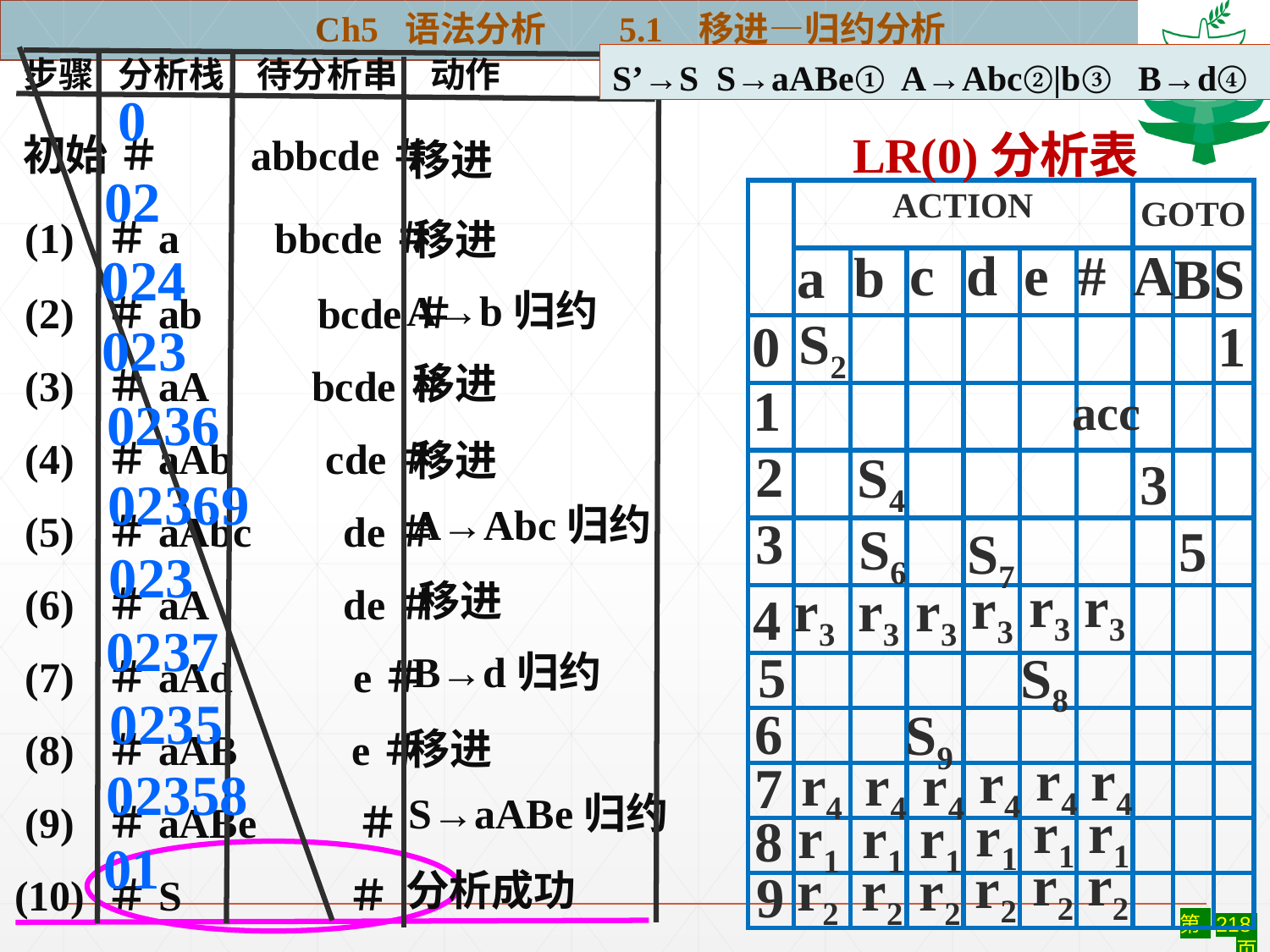

Ch5  语法分析        5.1   移进—归约分析
S’→S  S→aABe①  A→Abc②|b③   B→d④

 步骤   分析栈    待分析串    动作
 初始 ＃　    abbcde＃
  (1)  ＃a         bbcde＃
  (2)  ＃ab    　 bcde＃
  (3)  ＃aA   　 bcde＃
  (4)  ＃aAb 　  cde＃
  (5)  ＃aAbc　   de＃
  (6)  ＃aA　　   de＃
  (7)  ＃aAd　      e＃
  (8)  ＃aAB   　  e＃
  (9)  ＃aABe　     ＃
 (10) ＃S　　　   ＃
0

LR(0)分析表
移进
02
|  | ACTION |  |  |  |  |  | GOTO |  |  |
| --- | --- | --- | --- | --- | --- | --- | --- | --- | --- |
|  |  |  |  |  |  |  |  |  |  |
|  |  |  |  |  |  |  |  |  |  |
|  |  |  |  |  |  |  |  |  |  |
|  |  |  |  |  |  |  |  |  |  |
|  |  |  |  |  |  |  |  |  |  |
|  |  |  |  |  |  |  |  |  |  |
|  |  |  |  |  |  |  |  |  |  |
|  |  |  |  |  |  |  |  |  |  |
|  |  |  |  |  |  |  |  |  |  |
|  |  |  |  |  |  |  |  |  |  |
|  |  |  |  |  |  |  |  |  |  |

移进
A
#
e
d
c
b
a
B
S
024
A→b归约
S2
0
1
2
3
4
5
6
7
8
9
1
023
移进
acc
0236
移进
S4
3
02369
S6
5
A→Abc归约
S7
023
r3
r3
r3
r3
r3
r3
移进
0237
S8
B→d归约
0235
S9
移进
r4
r4
r4
r4
r4
r4
02358
r1
r1
r1
r1
r1
r1
S→aABe归约
01

r2
r2
r2
r2
r2
r2
分析成功